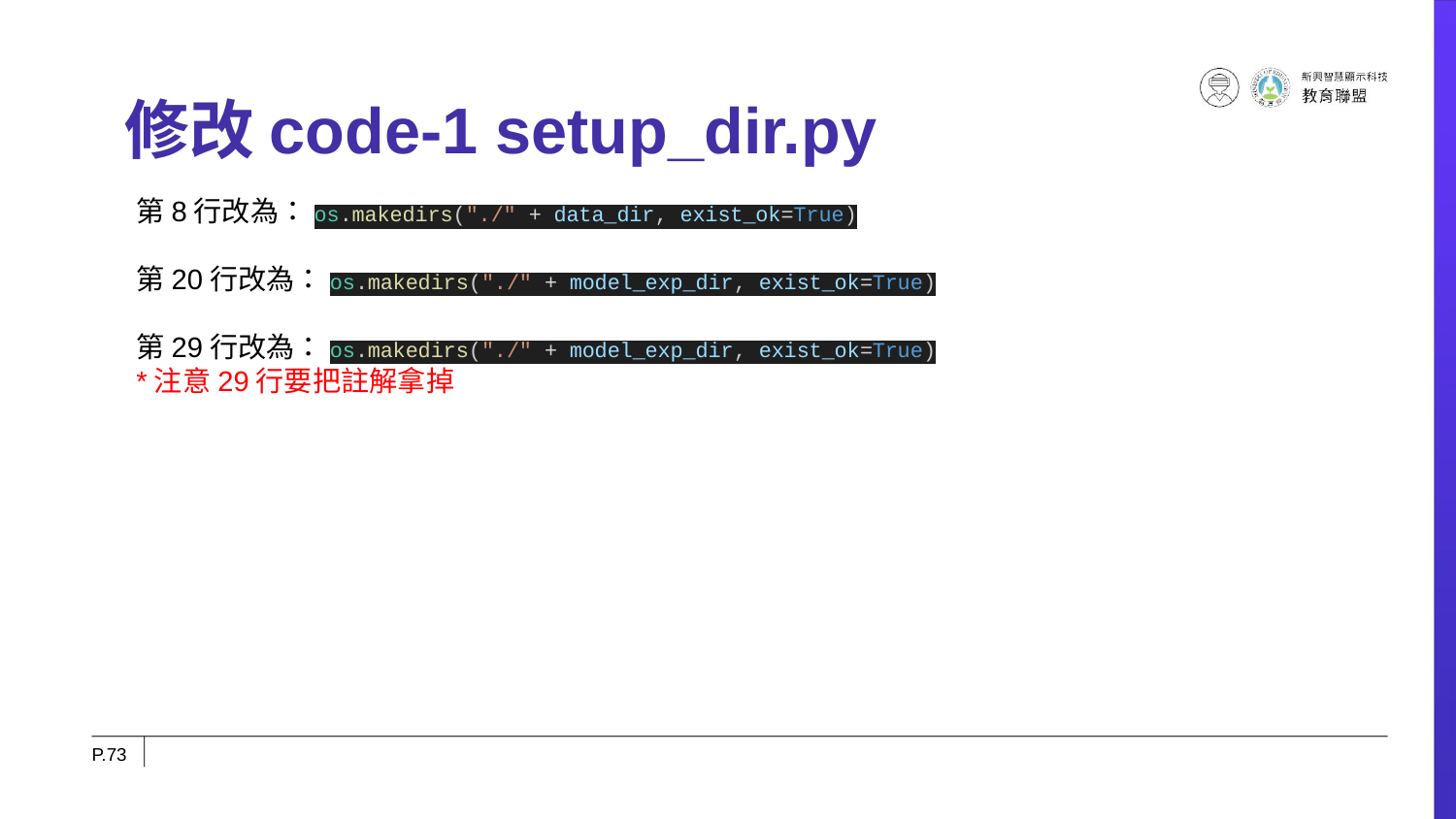

# 修改code-1 setup_dir.py
第8行改為：os.makedirs("./" + data_dir, exist_ok=True)
第20行改為：os.makedirs("./" + model_exp_dir, exist_ok=True)
第29行改為：os.makedirs("./" + model_exp_dir, exist_ok=True)
*注意29行要把註解拿掉
P.73